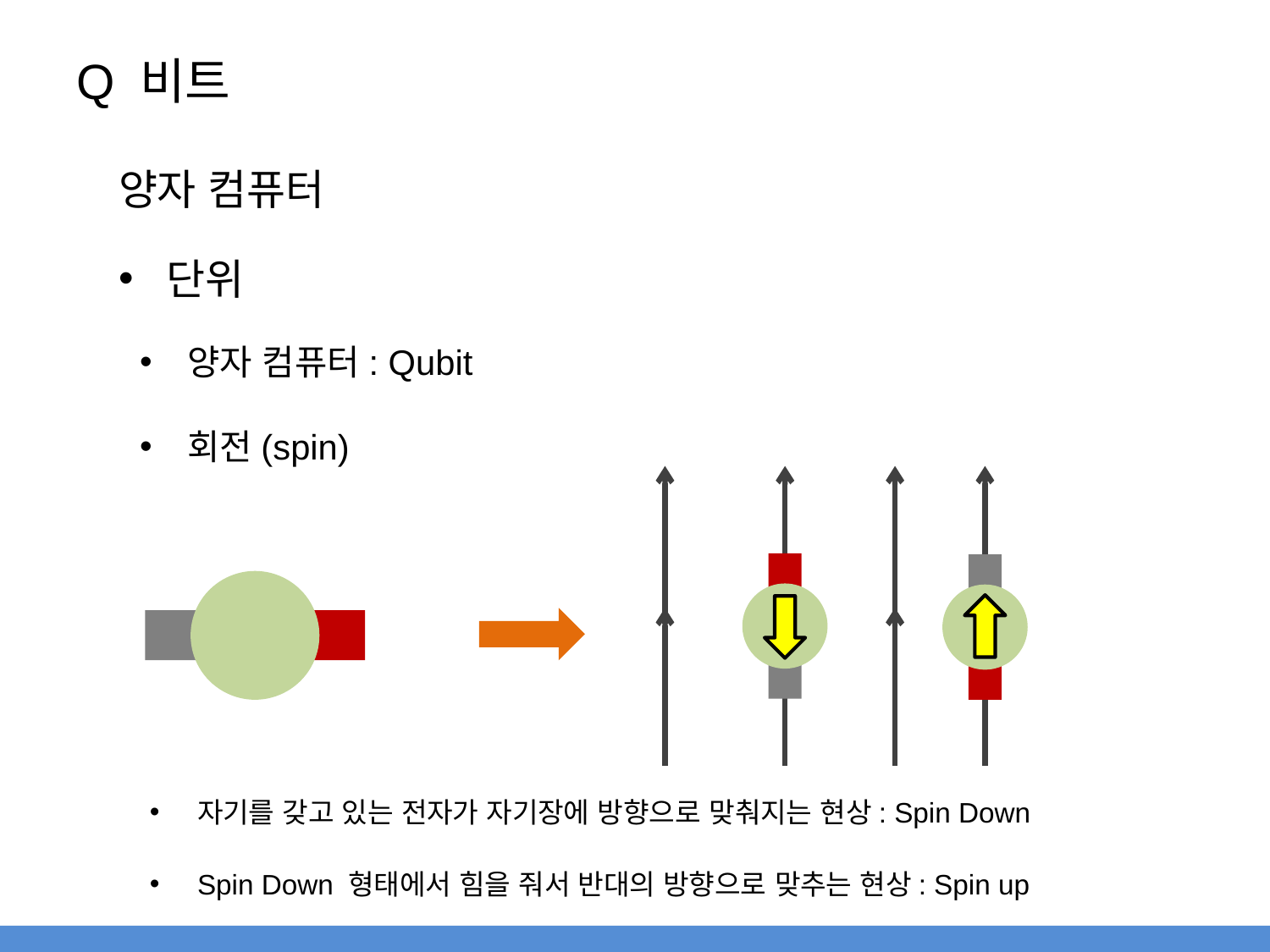

# Q 비트
양자 컴퓨터
단위
양자 컴퓨터: Qubit

회전(spin)

자기를 갖고 있는 전자가 자기장에 방향으로 맞춰지는 현상: Spin Down
Spin Down 형태에서 힘을 줘서 반대의 방향으로 맞추는 현상: Spin up